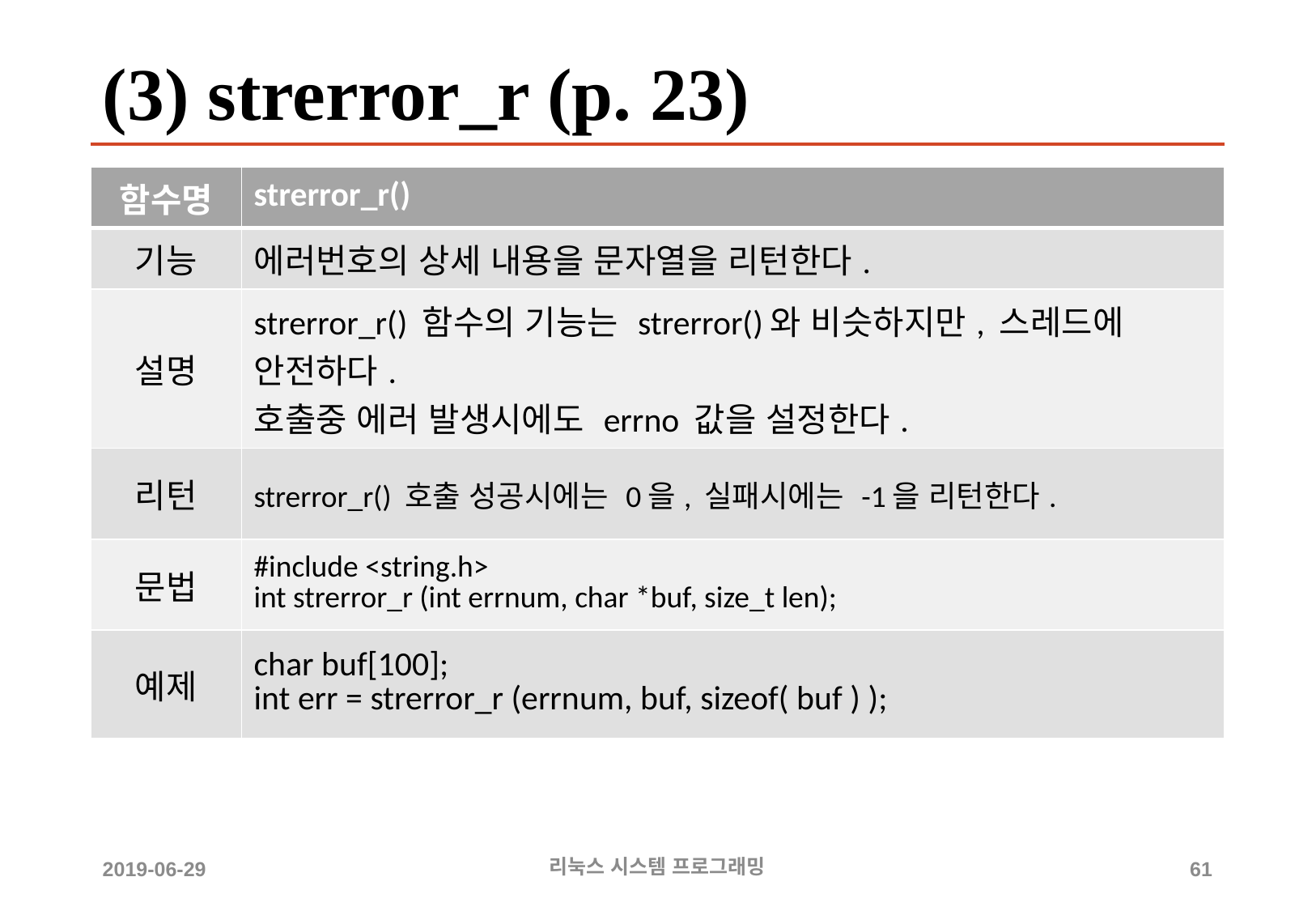

# (3) strerror_r (p. 23)
| 함수명 | strerror\_r() |
| --- | --- |
| 기능 | 에러번호의 상세 내용을 문자열을 리턴한다. |
| 설명 | strerror\_r() 함수의 기능는 strerror()와 비슷하지만, 스레드에 안전하다. 호출중 에러 발생시에도 errno 값을 설정한다. |
| 리턴 | strerror\_r() 호출 성공시에는 0을, 실패시에는 -1을 리턴한다. |
| 문법 | #include <string.h> int strerror\_r (int errnum, char \*buf, size\_t len); |
| 예제 | char buf[100]; int err = strerror\_r (errnum, buf, sizeof( buf ) ); |
2019-06-29
리눅스 시스템 프로그래밍
61